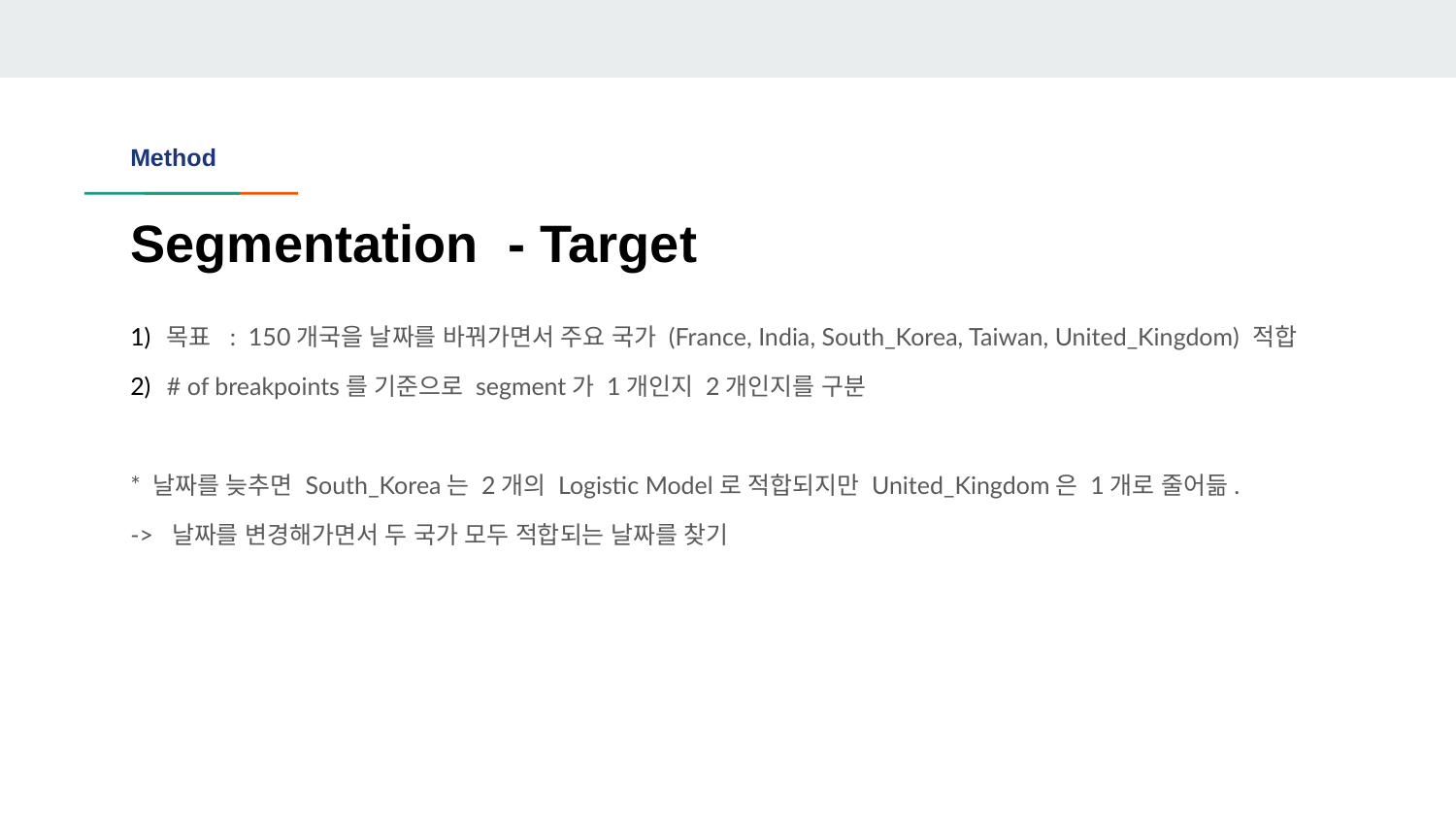

# Method
Segmentation  - Target
목표  :  150개국을 날짜를 바꿔가면서 주요 국가 (France, India, South_Korea, Taiwan, United_Kingdom) 적합
# of breakpoints를 기준으로 segment가 1개인지 2개인지를 구분

* 날짜를 늦추면 South_Korea는 2개의 Logistic Model로 적합되지만 United_Kingdom은 1개로 줄어듦.
->  날짜를 변경해가면서 두 국가 모두 적합되는 날짜를 찾기